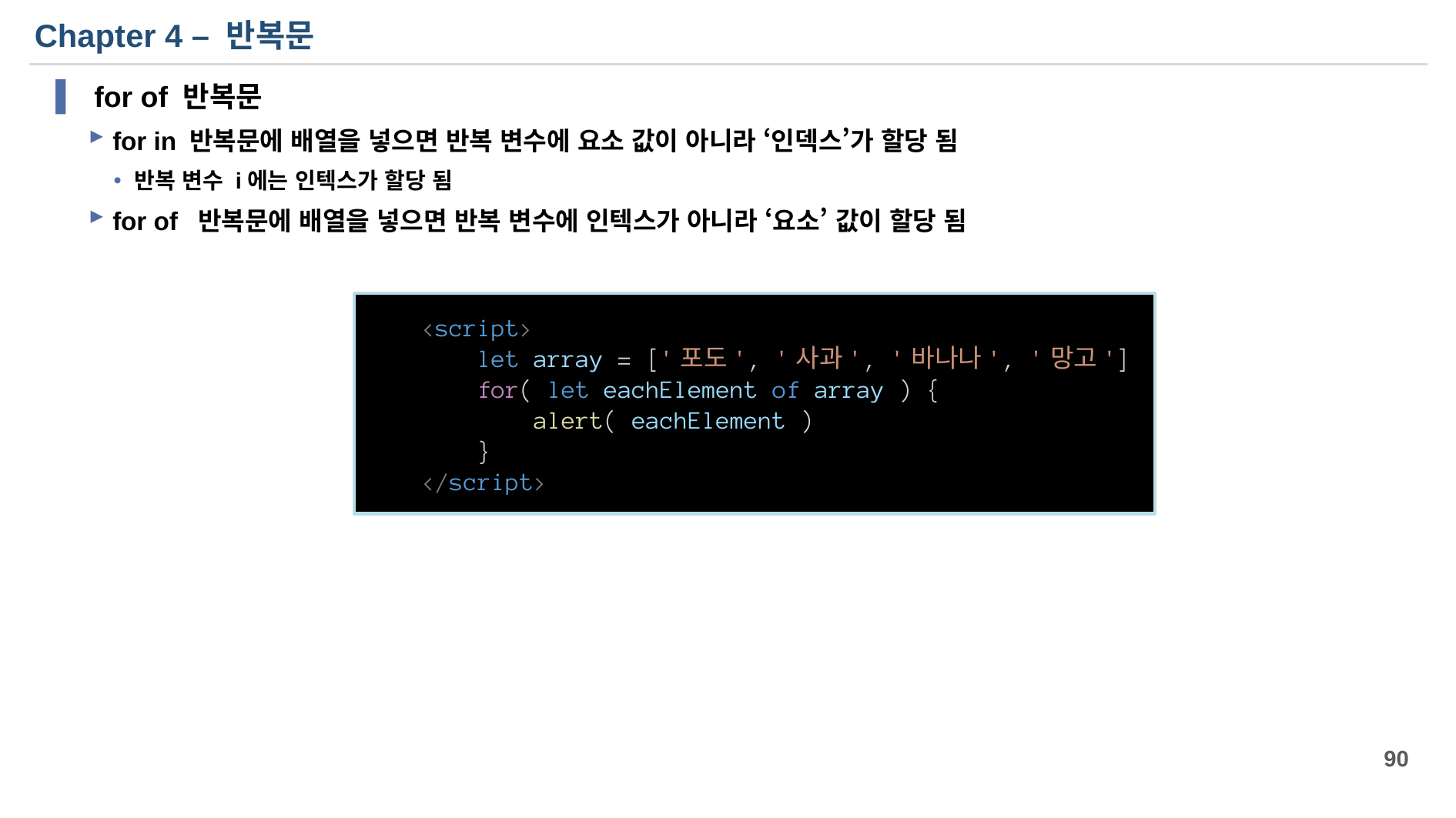

# Chapter 4 – 반복문
 for of 반복문
for in 반복문에 배열을 넣으면 반복 변수에 요소 값이 아니라 ‘인덱스’가 할당 됨
반복 변수 i에는 인텍스가 할당 됨
for of  반복문에 배열을 넣으면 반복 변수에 인텍스가 아니라 ‘요소’ 값이 할당 됨

    <script>
        let array = ['포도', '사과', '바나나', '망고']
        for( let eachElement of array ) {
            alert( eachElement )
        }
    </script>
90